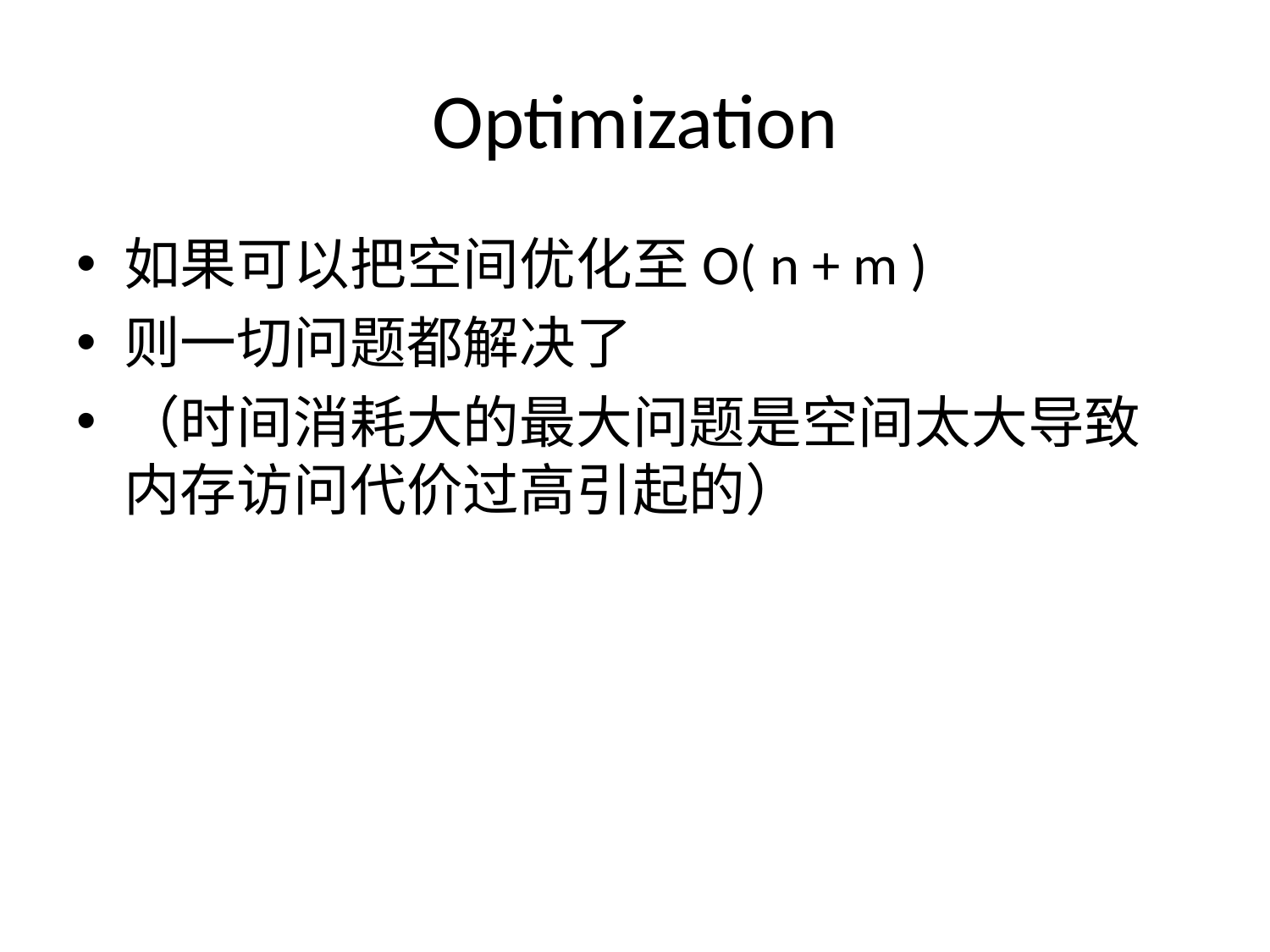

# Optimization
如果可以把空间优化至O( n + m )
则一切问题都解决了
（时间消耗大的最大问题是空间太大导致内存访问代价过高引起的）